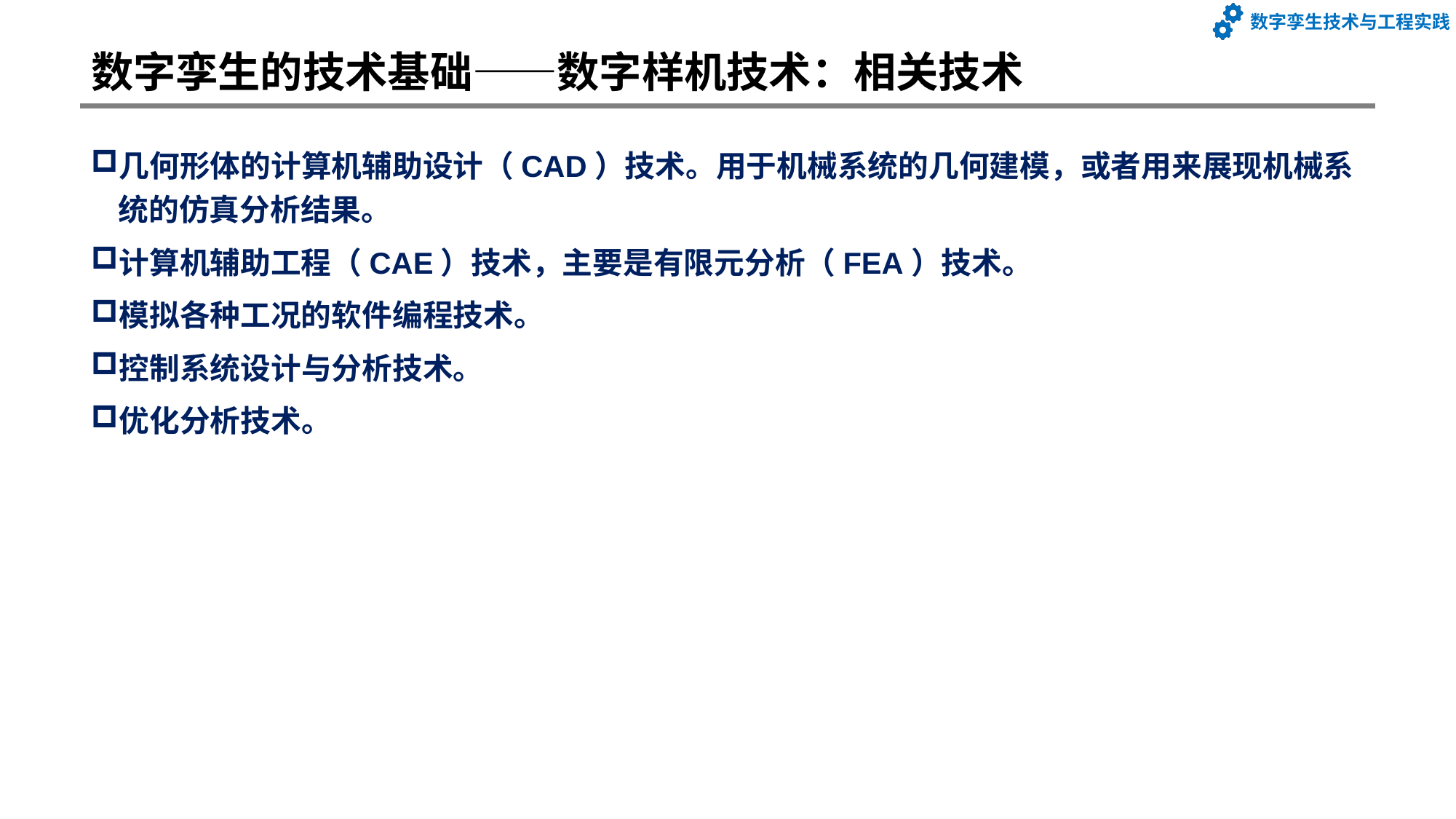

# 数字孪生的技术基础——数字样机技术：相关技术
几何形体的计算机辅助设计（CAD）技术。用于机械系统的几何建模，或者用来展现机械系统的仿真分析结果。
计算机辅助工程（CAE）技术，主要是有限元分析（FEA）技术。
模拟各种工况的软件编程技术。
控制系统设计与分析技术。
优化分析技术。
16